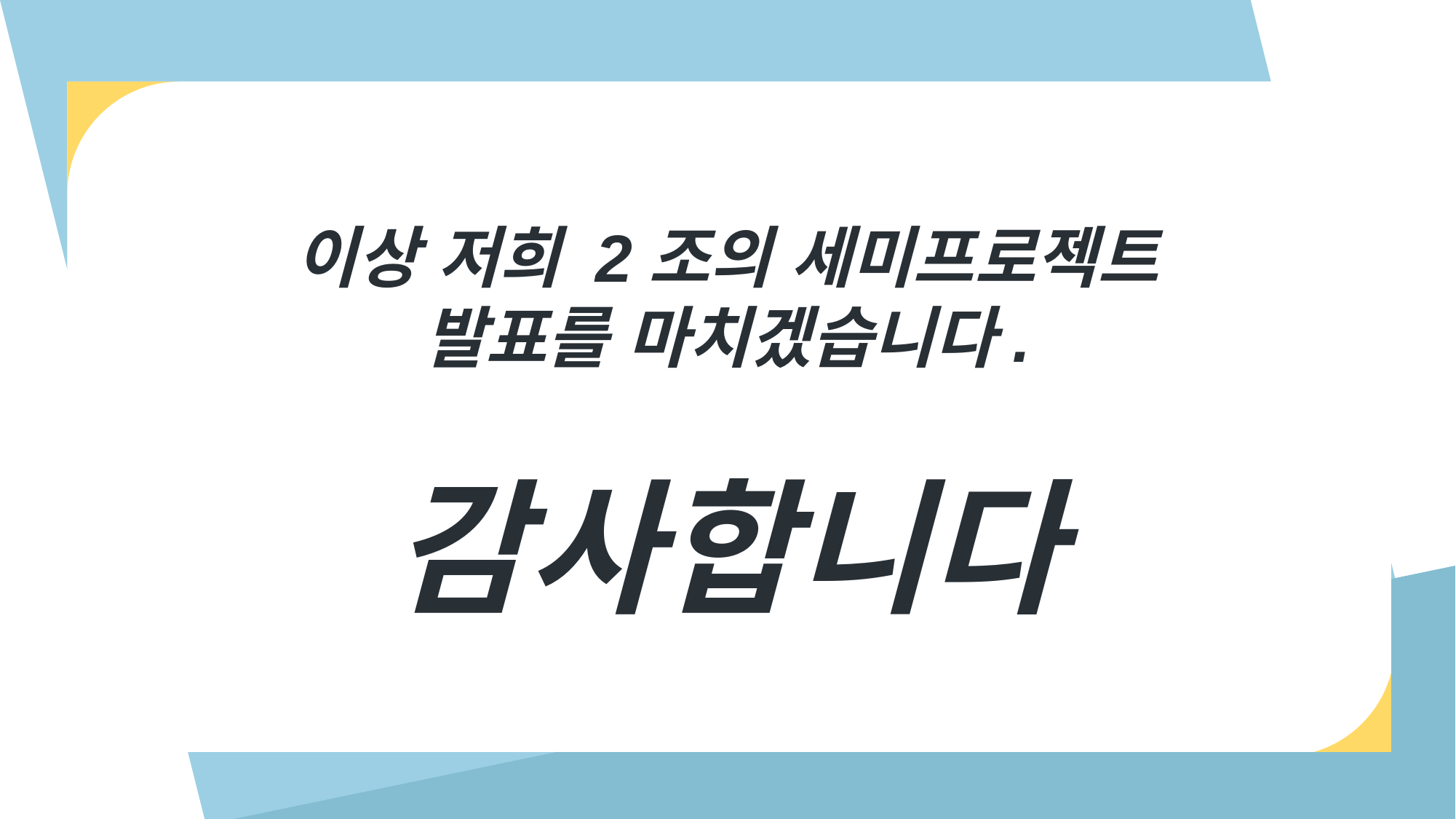

이상 저희 2조의 세미프로젝트 발표를 마치겠습니다.

감사합니다